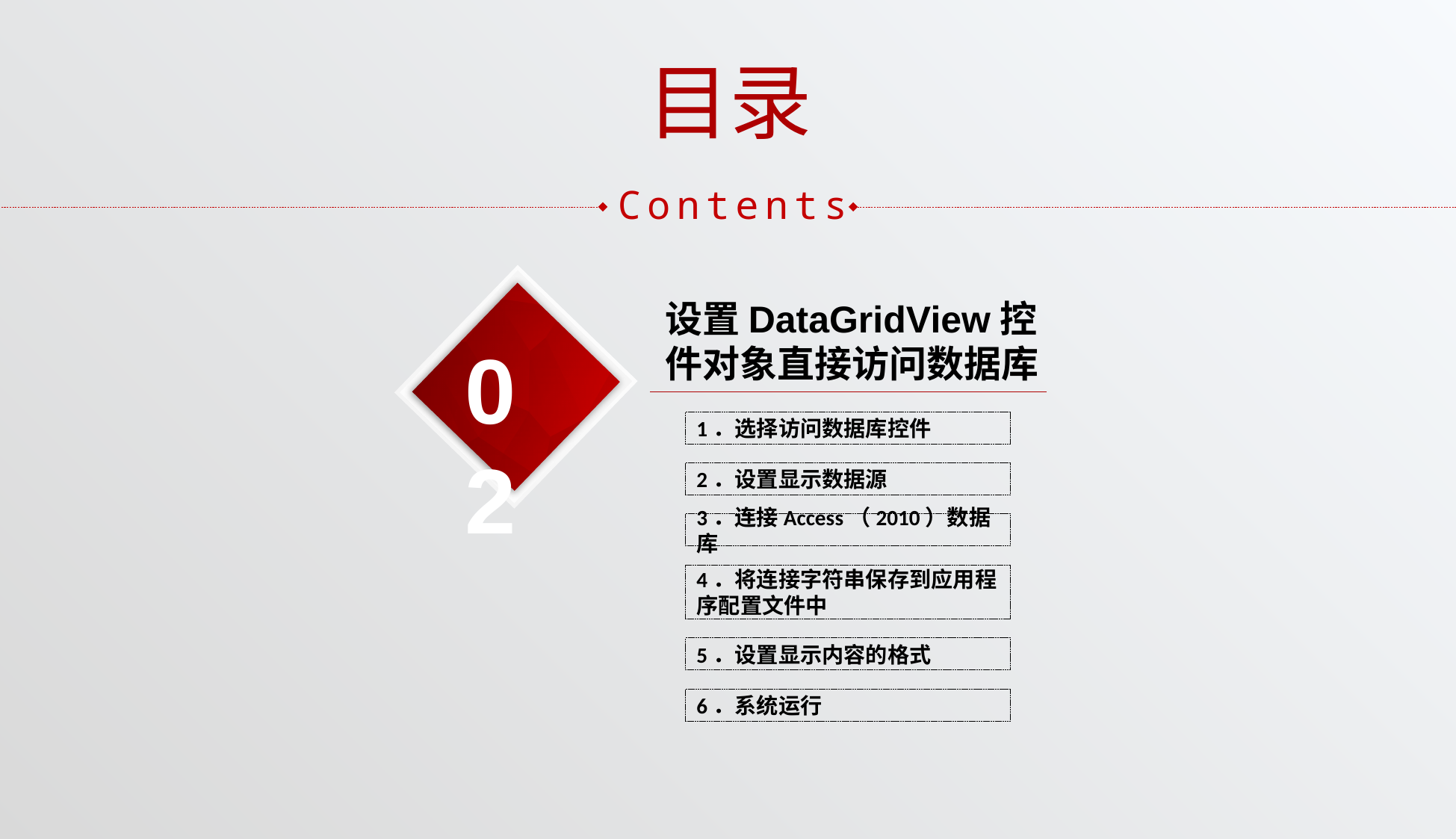

目录
Contents
设置DataGridView控件对象直接访问数据库

02
1．选择访问数据库控件
2．设置显示数据源
3．连接Access（2010）数据库
4．将连接字符串保存到应用程序配置文件中
5．设置显示内容的格式
6．系统运行